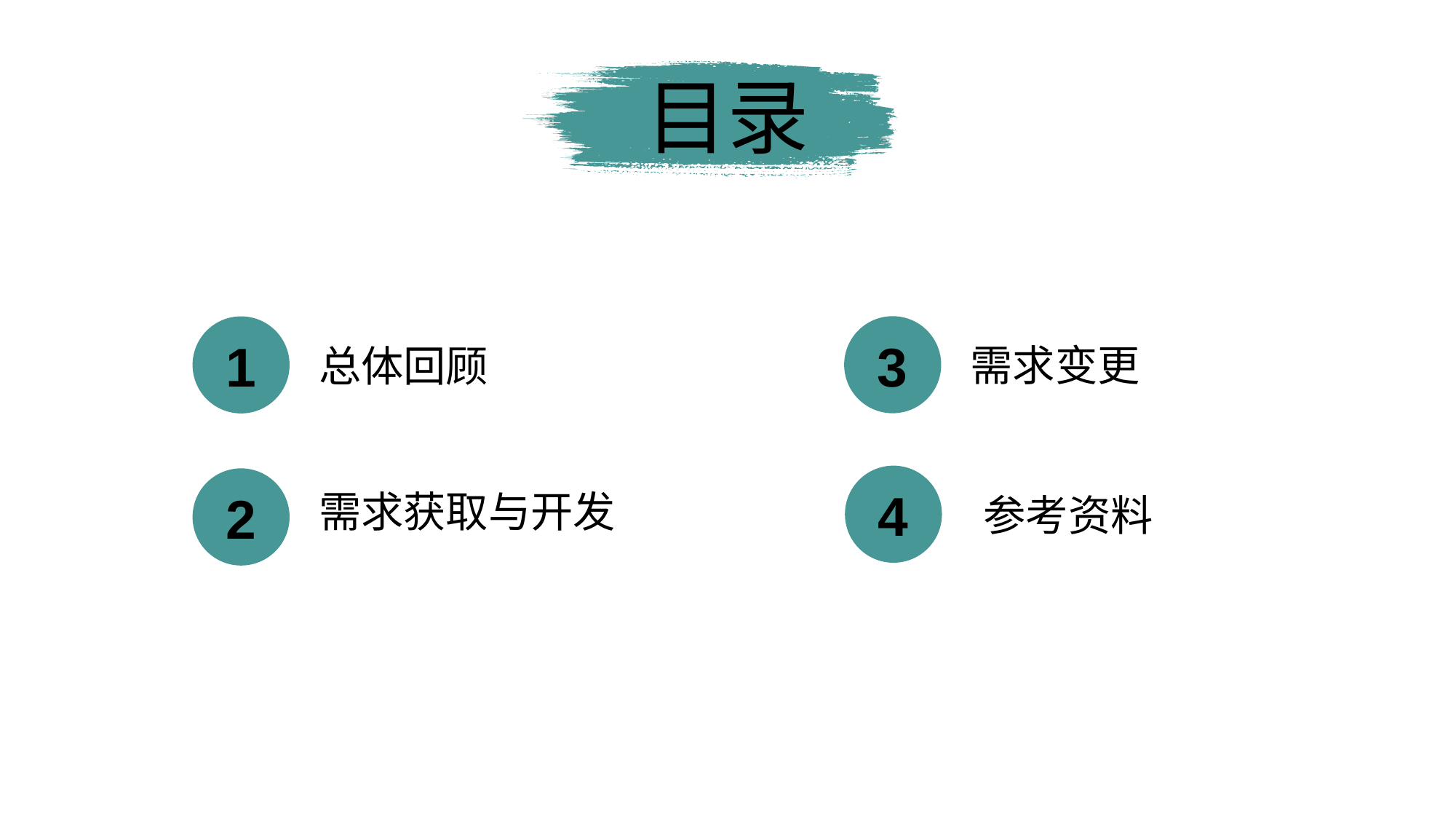

目录

3
1
需求变更
总体回顾
4
2
需求获取与开发
参考资料